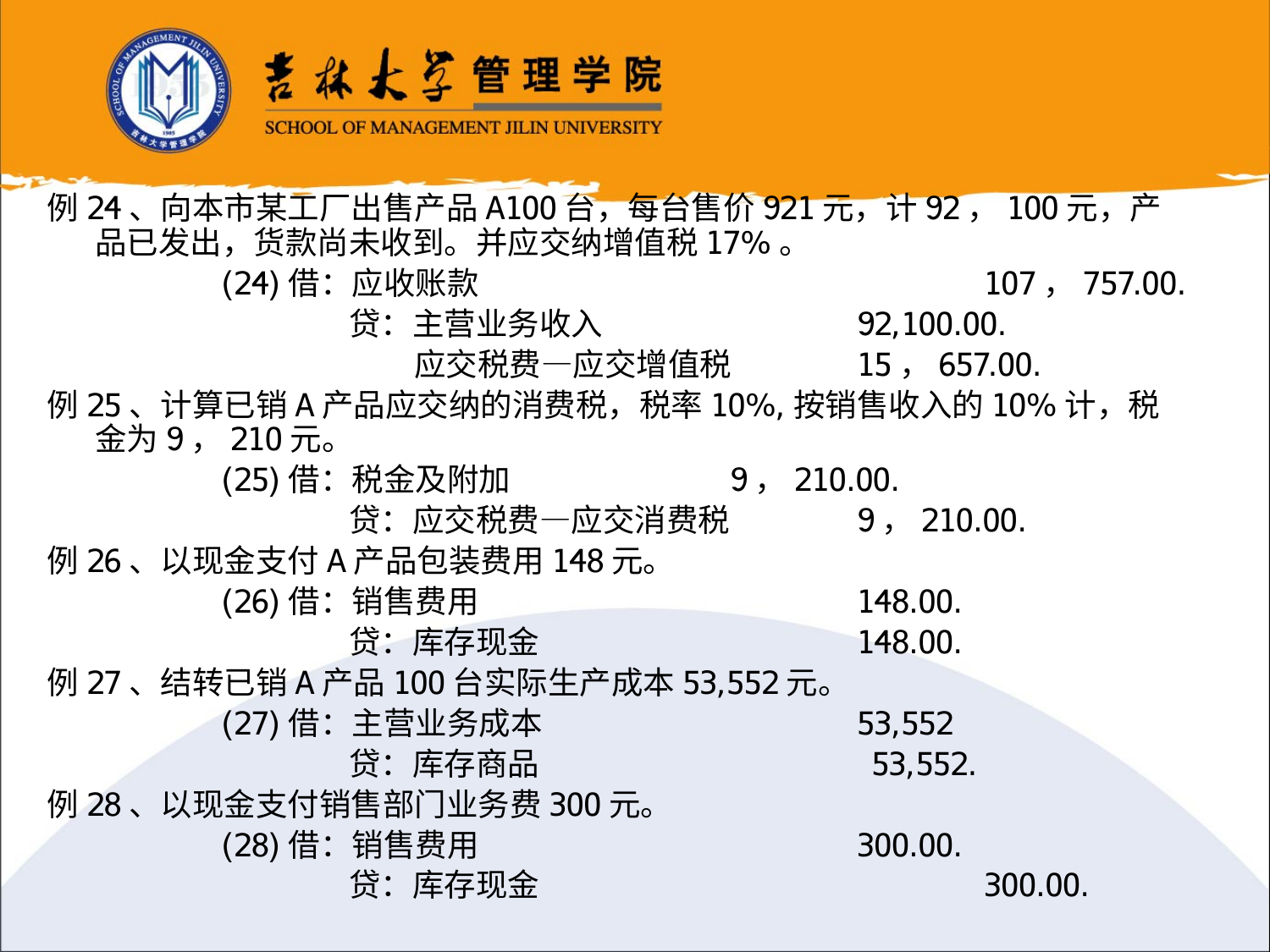

例24、向本市某工厂出售产品A100台，每台售价921元，计92，100元，产品已发出，货款尚未收到。并应交纳增值税17%。
		(24)借：应收账款				107，757.00.
			贷：主营业务收入		92,100.00.
			        应交税费—应交增值税	15，657.00.
例25、计算已销A产品应交纳的消费税，税率10%,按销售收入的10%计，税金为9，210元。
		(25)借：税金及附加		9，210.00.
			贷：应交税费—应交消费税	9，210.00.
例26、以现金支付A产品包装费用148元。
		(26)借：销售费用			148.00.
			贷：库存现金			148.00.
例27、结转已销A产品100台实际生产成本53,552元。
		(27)借：主营业务成本			53,552
			贷：库存商品			 53,552.
例28、以现金支付销售部门业务费300元。
		(28)借：销售费用			300.00.
			贷：库存现金				300.00.
82